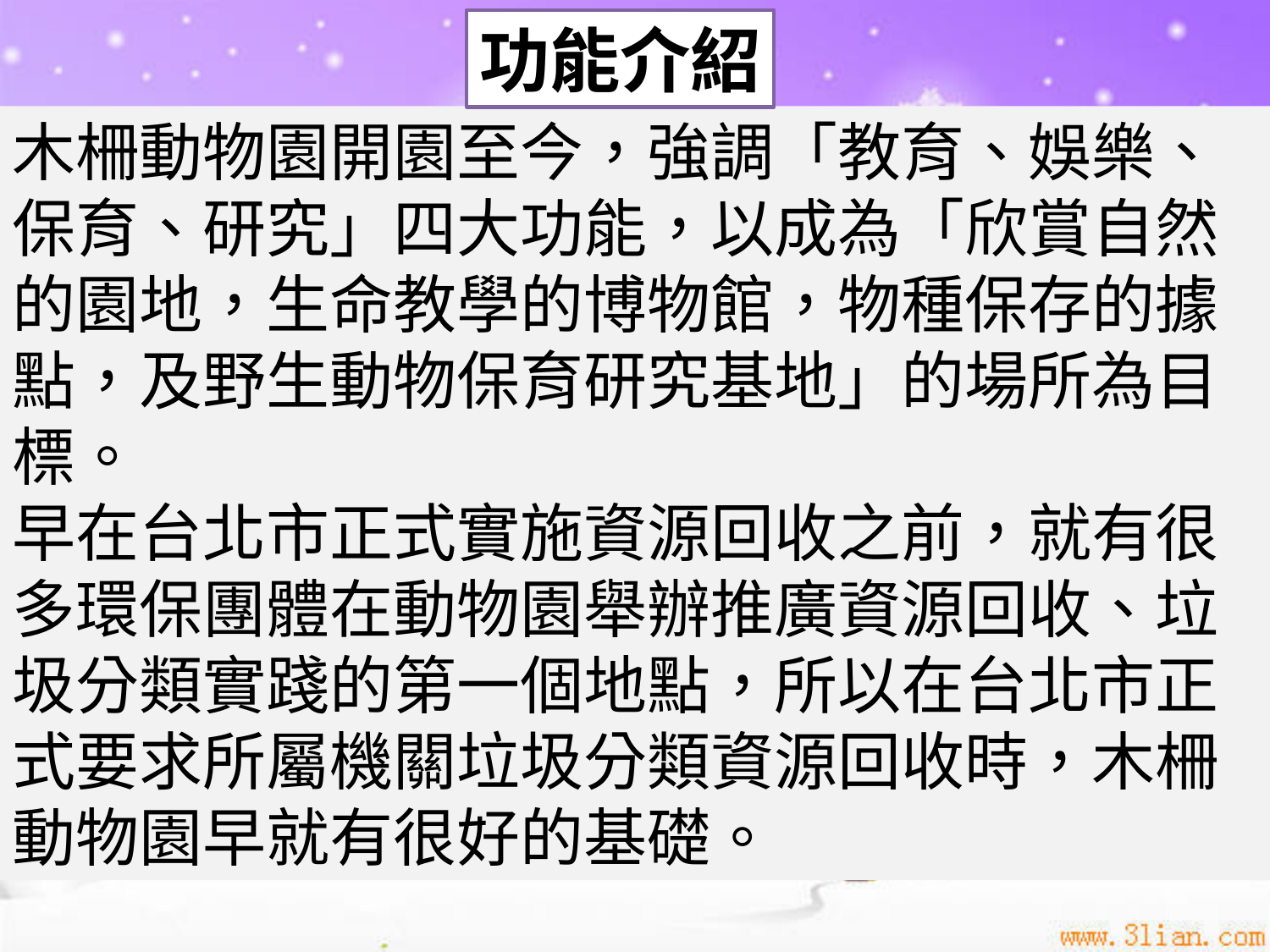

功能介紹
木柵動物園開園至今，強調「教育、娛樂、保育、研究」四大功能，以成為「欣賞自然的園地，生命教學的博物館，物種保存的據點，及野生動物保育研究基地」的場所為目標。
早在台北市正式實施資源回收之前，就有很多環保團體在動物園舉辦推廣資源回收、垃圾分類實踐的第一個地點，所以在台北市正式要求所屬機關垃圾分類資源回收時，木柵動物園早就有很好的基礎。